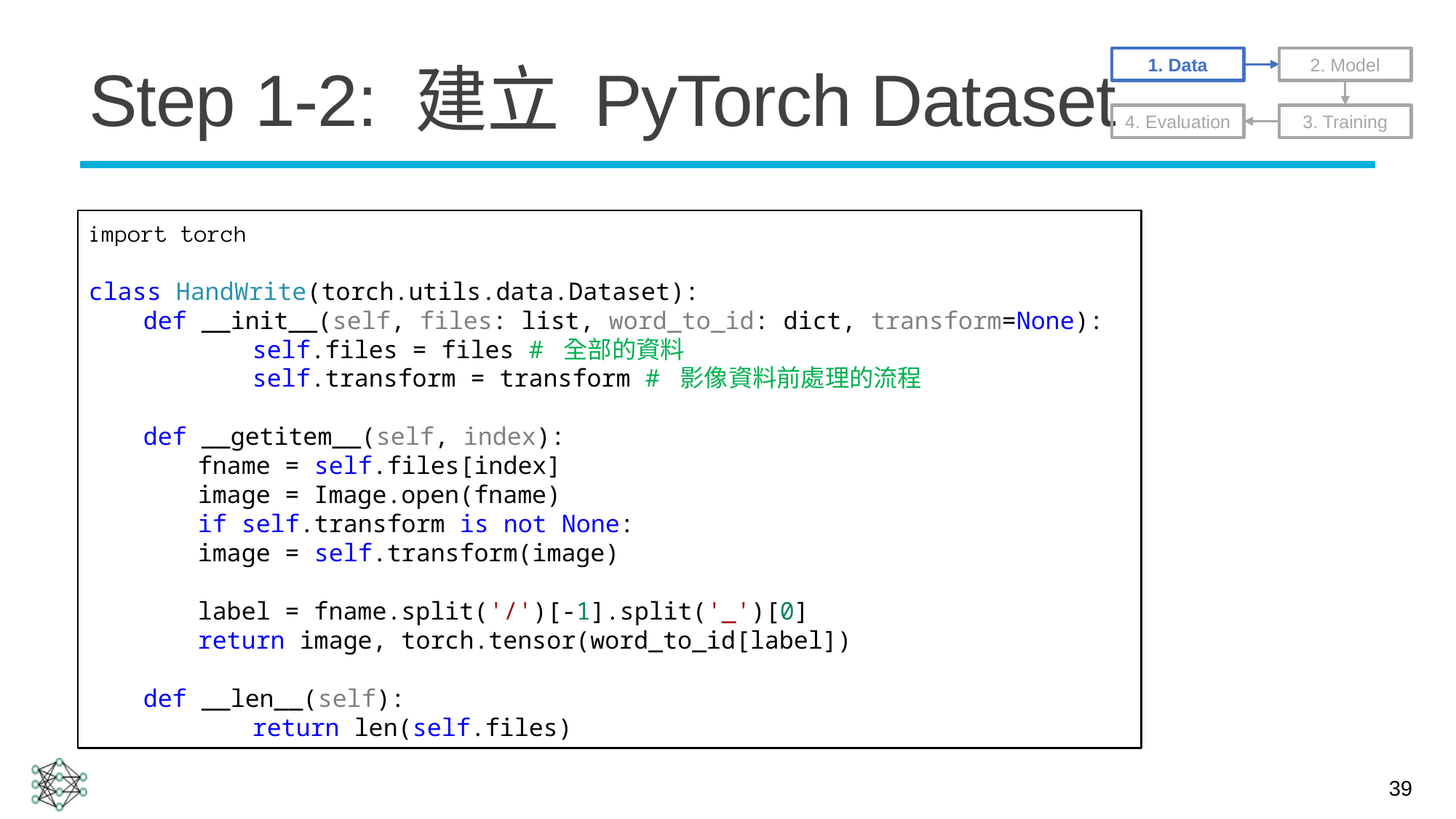

# Step 1-2: 建立 PyTorch Dataset
1. Data
2. Model
4. Evaluation
3. Training
import torch

class HandWrite(torch.utils.data.Dataset):
def __init__(self, files: list, word_to_id: dict, transform=None):
	self.files = files # 全部的資料
	self.transform = transform # 影像資料前處理的流程
def __getitem__(self, index):
fname = self.files[index]
image = Image.open(fname)
if self.transform is not None:
image = self.transform(image)
label = fname.split('/')[-1].split('_')[0]
return image, torch.tensor(word_to_id[label])
def __len__(self):
	return len(self.files)
39